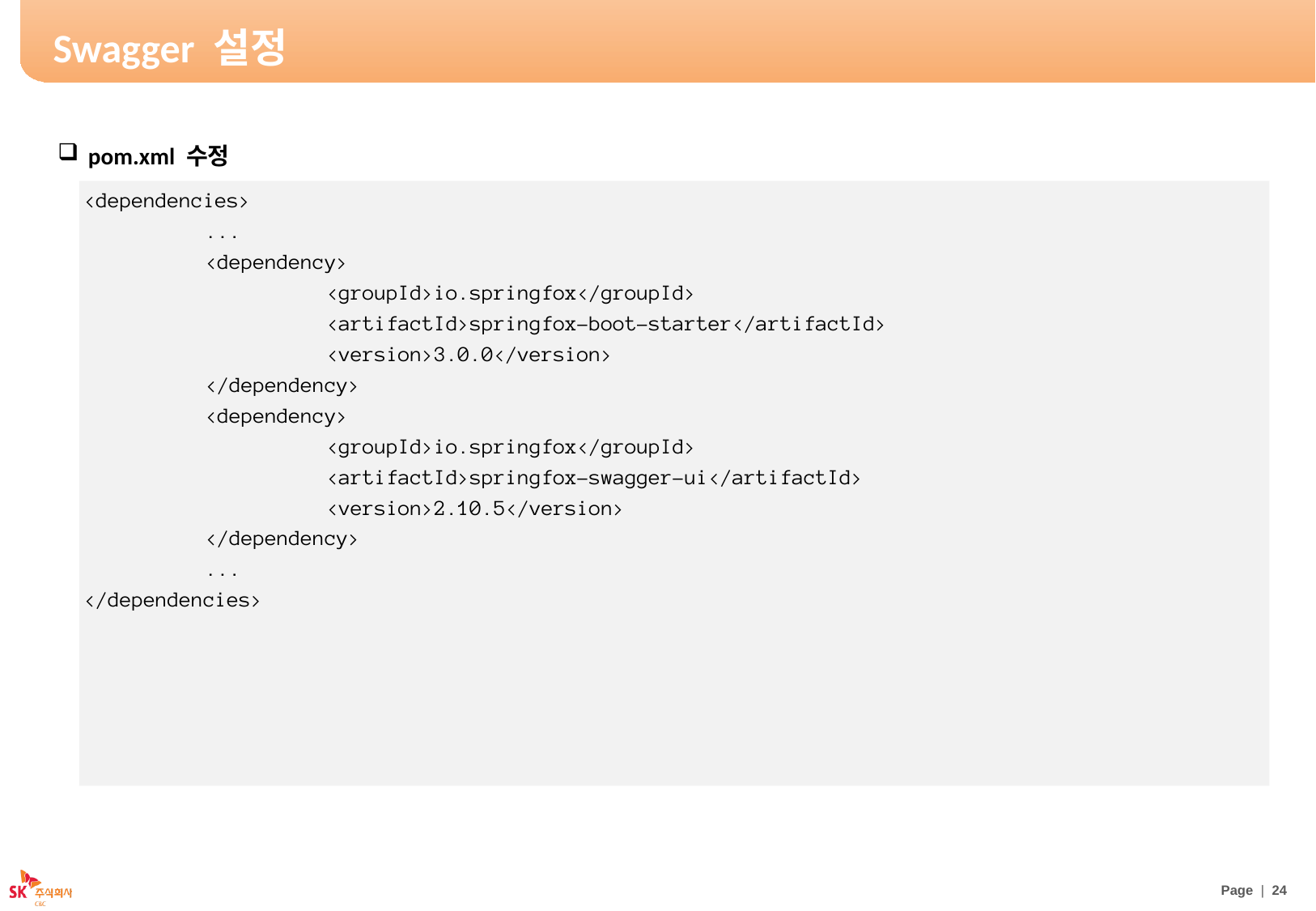

# Swagger 설정
pom.xml 수정
<dependencies>
	...
	<dependency>
		<groupId>io.springfox</groupId>
		<artifactId>springfox-boot-starter</artifactId>
		<version>3.0.0</version>
	</dependency>
	<dependency>
		<groupId>io.springfox</groupId>
		<artifactId>springfox-swagger-ui</artifactId>
		<version>2.10.5</version>
	</dependency>
	...
</dependencies>